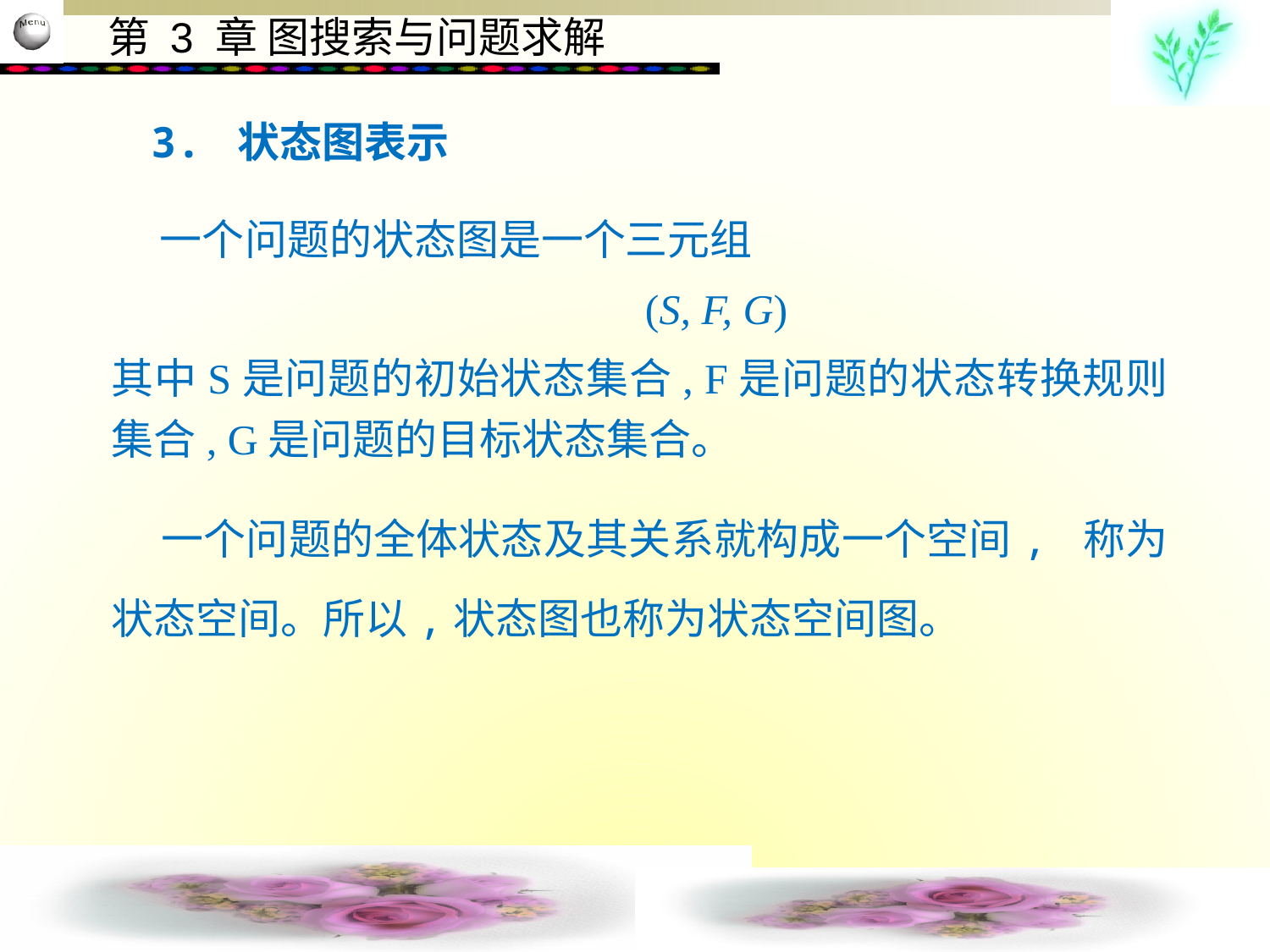

3. 状态图表示
    一个问题的状态图是一个三元组
                     (S, F, G)
其中S是问题的初始状态集合, F是问题的状态转换规则集合, G是问题的目标状态集合。
    一个问题的全体状态及其关系就构成一个空间, 称为状态空间。所以,状态图也称为状态空间图。